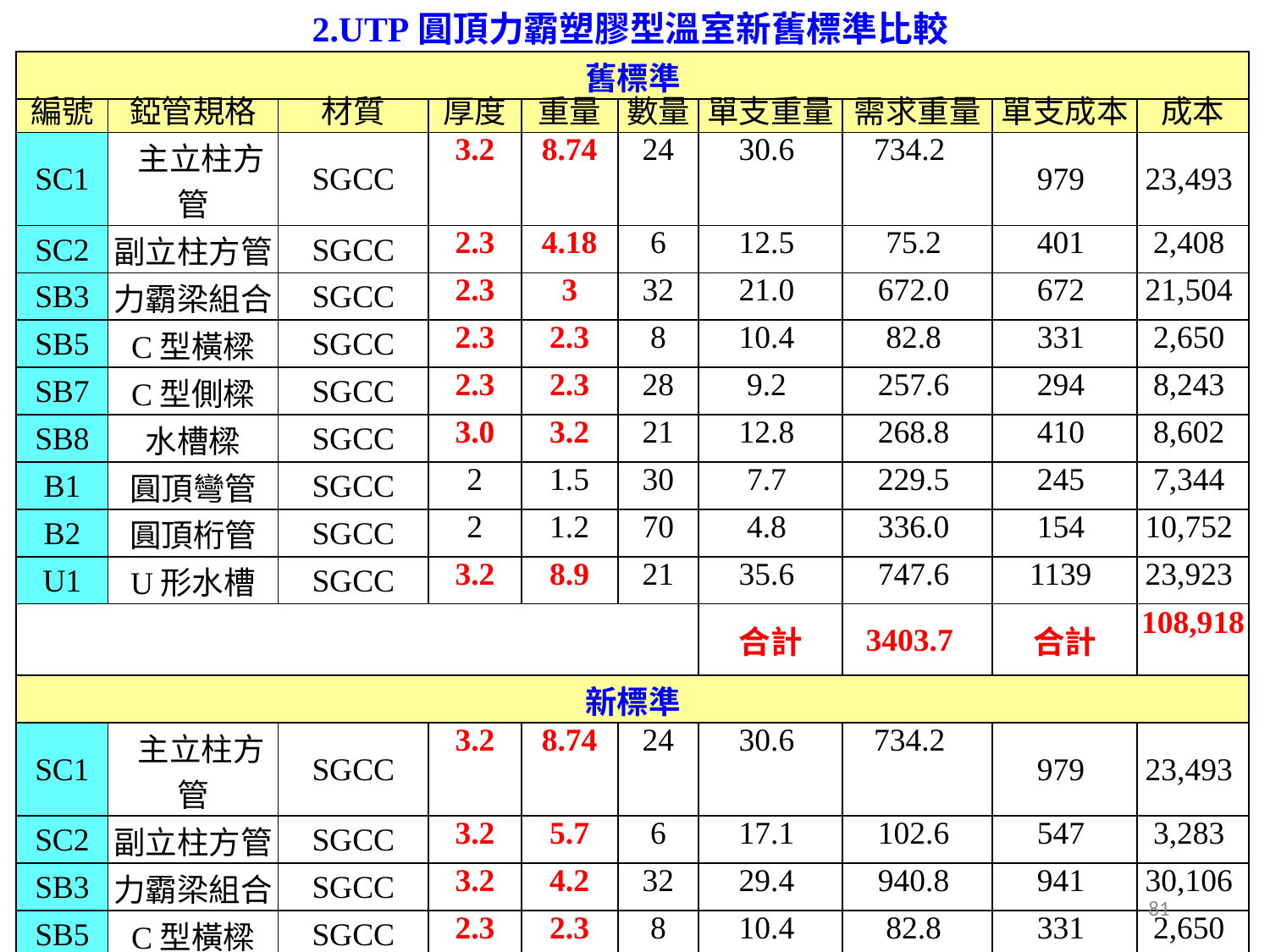

2.UTP圓頂力霸塑膠型溫室新舊標準比較
| 舊標準 |  |  |  |  |  |  |  |  |  |
| --- | --- | --- | --- | --- | --- | --- | --- | --- | --- |
| 編號 | 錏管規格 | 材質 | 厚度 | 重量 | 數量 | 單支重量 | 需求重量 | 單支成本 | 成本 |
| SC1 | 主立柱方管 | SGCC | 3.2 | 8.74 | 24 | 30.6 | 734.2 | 979 | 23,493 |
| SC2 | 副立柱方管 | SGCC | 2.3 | 4.18 | 6 | 12.5 | 75.2 | 401 | 2,408 |
| SB3 | 力霸梁組合 | SGCC | 2.3 | 3 | 32 | 21.0 | 672.0 | 672 | 21,504 |
| SB5 | C型橫樑 | SGCC | 2.3 | 2.3 | 8 | 10.4 | 82.8 | 331 | 2,650 |
| SB7 | C型側樑 | SGCC | 2.3 | 2.3 | 28 | 9.2 | 257.6 | 294 | 8,243 |
| SB8 | 水槽樑 | SGCC | 3.0 | 3.2 | 21 | 12.8 | 268.8 | 410 | 8,602 |
| B1 | 圓頂彎管 | SGCC | 2 | 1.5 | 30 | 7.7 | 229.5 | 245 | 7,344 |
| B2 | 圓頂桁管 | SGCC | 2 | 1.2 | 70 | 4.8 | 336.0 | 154 | 10,752 |
| U1 | U形水槽 | SGCC | 3.2 | 8.9 | 21 | 35.6 | 747.6 | 1139 | 23,923 |
|  |  |  |  |  |  | 合計 | 3403.7 | 合計 | 108,918 |
| 新標準 |  |  |  |  |  |  |  |  |  |
| SC1 | 主立柱方管 | SGCC | 3.2 | 8.74 | 24 | 30.6 | 734.2 | 979 | 23,493 |
| SC2 | 副立柱方管 | SGCC | 3.2 | 5.7 | 6 | 17.1 | 102.6 | 547 | 3,283 |
| SB3 | 力霸梁組合 | SGCC | 3.2 | 4.2 | 32 | 29.4 | 940.8 | 941 | 30,106 |
| SB5 | C型橫樑 | SGCC | 2.3 | 2.3 | 8 | 10.4 | 82.8 | 331 | 2,650 |
| SB7 | C型側樑 | SGCC | 2.3 | 2.3 | 28 | 9.2 | 257.6 | 294 | 8,243 |
| SB8 | 水槽樑 | SGCC | 3.0 | 3.2 | 21 | 12.8 | 268.8 | 410 | 8,602 |
| B1 | 圓頂彎管 | SGCC | 2.3 | 3.3 | 30 | 16.8 | 504.9 | 539 | 16,157 |
| B2 | 圓頂桁管 | SGCC | 2.3 | 3.3 | 70 | 13.2 | 924.0 | 422 | 29,568 |
| U1 | U形水槽 | SGCC | 3.2 | 8.9 | 21 | 35.6 | 747.6 | 1139 | 23,923 |
|  | 重量及材料成本增加34% |  |  |  |  | 合計 | 4563.3 | 合計 | 146,024 |
81